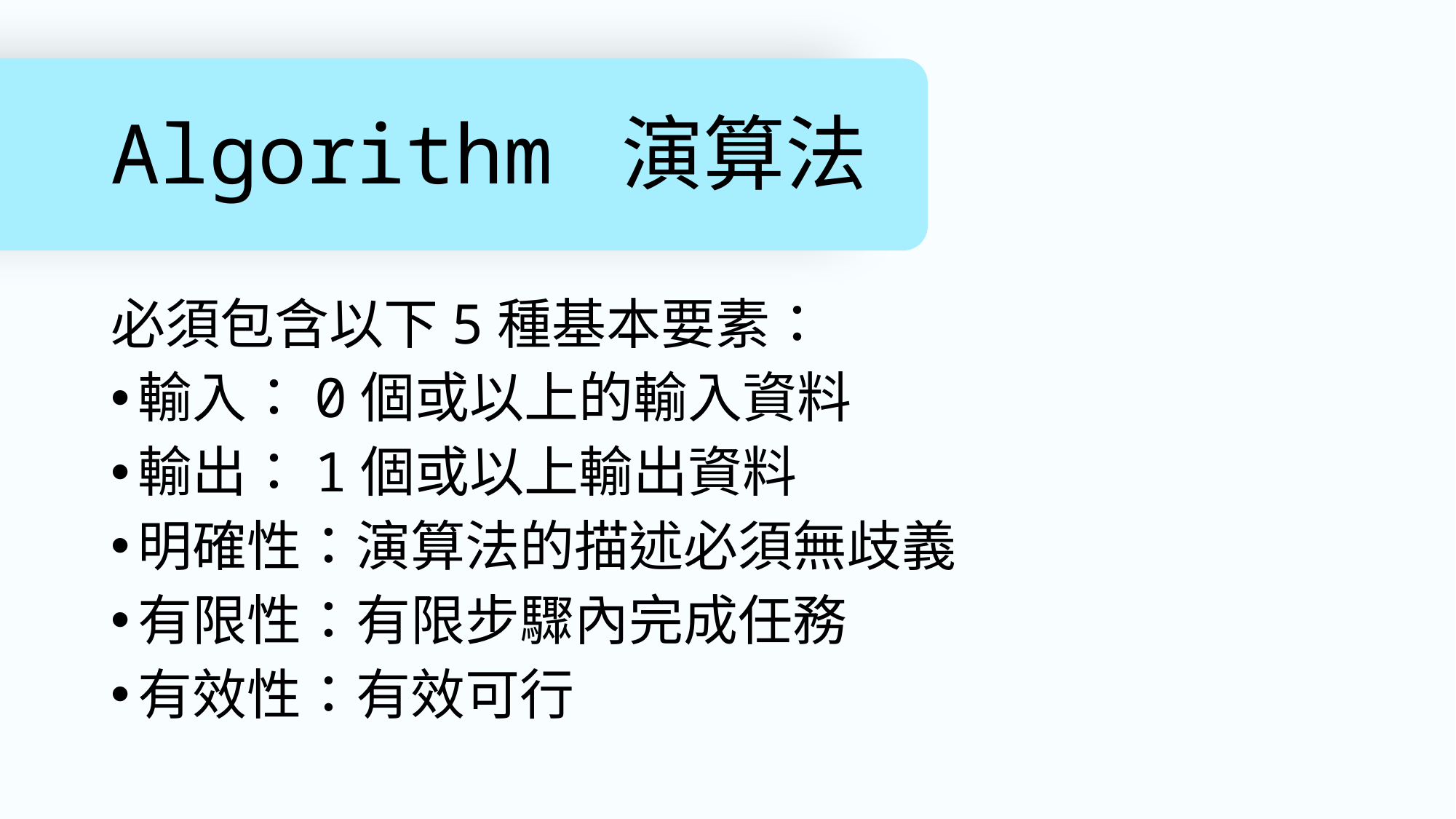

# Algorithm 演算法
必須包含以下5種基本要素：
輸入：0個或以上的輸入資料
輸出：1個或以上輸出資料
明確性：演算法的描述必須無歧義
有限性：有限步驟內完成任務
有效性：有效可行